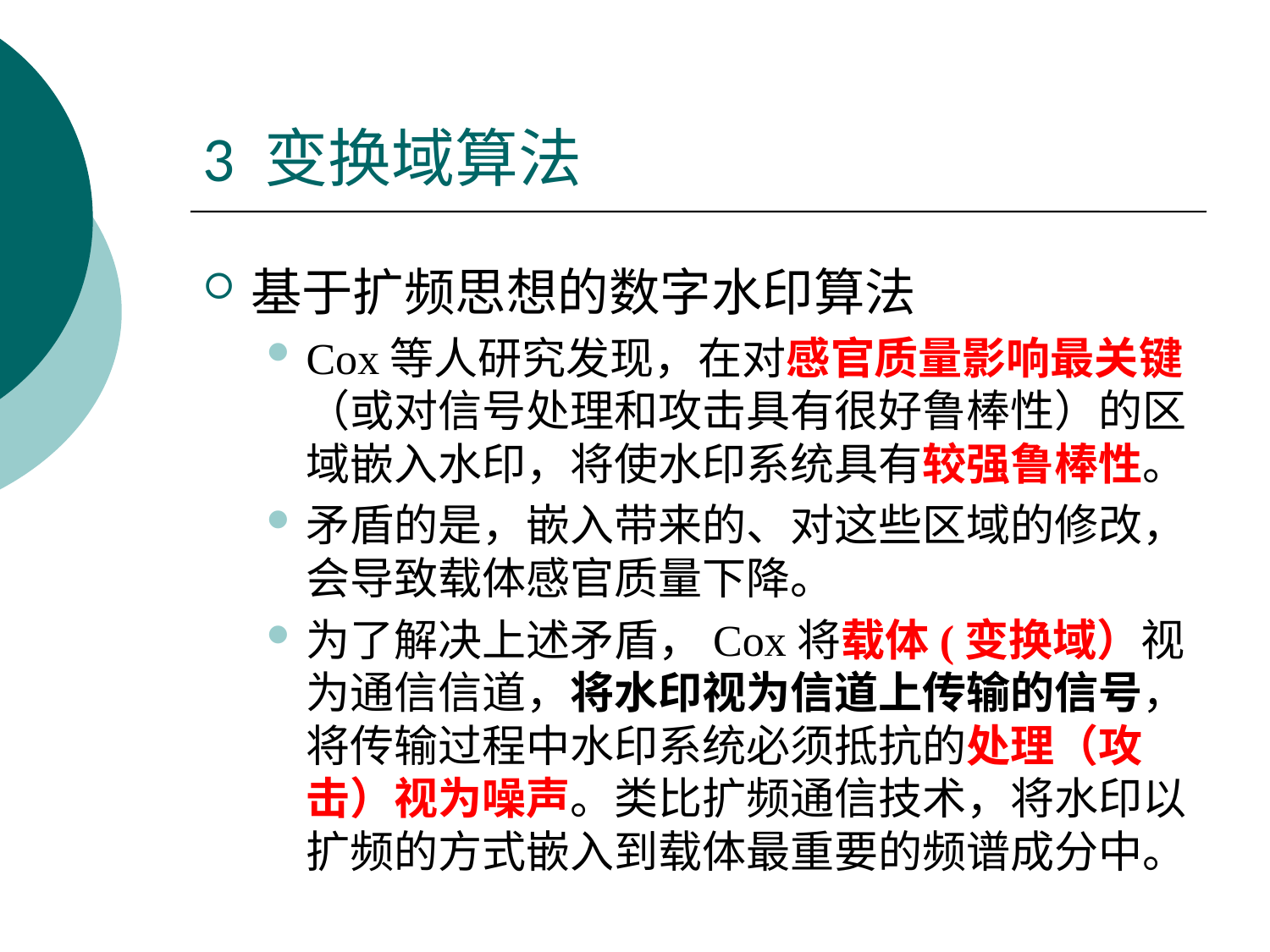

# 3 变换域算法
基于扩频思想的数字水印算法
Cox等人研究发现，在对感官质量影响最关键（或对信号处理和攻击具有很好鲁棒性）的区域嵌入水印，将使水印系统具有较强鲁棒性。
矛盾的是，嵌入带来的、对这些区域的修改，会导致载体感官质量下降。
为了解决上述矛盾，Cox将载体(变换域）视为通信信道，将水印视为信道上传输的信号，将传输过程中水印系统必须抵抗的处理（攻击）视为噪声。类比扩频通信技术，将水印以扩频的方式嵌入到载体最重要的频谱成分中。